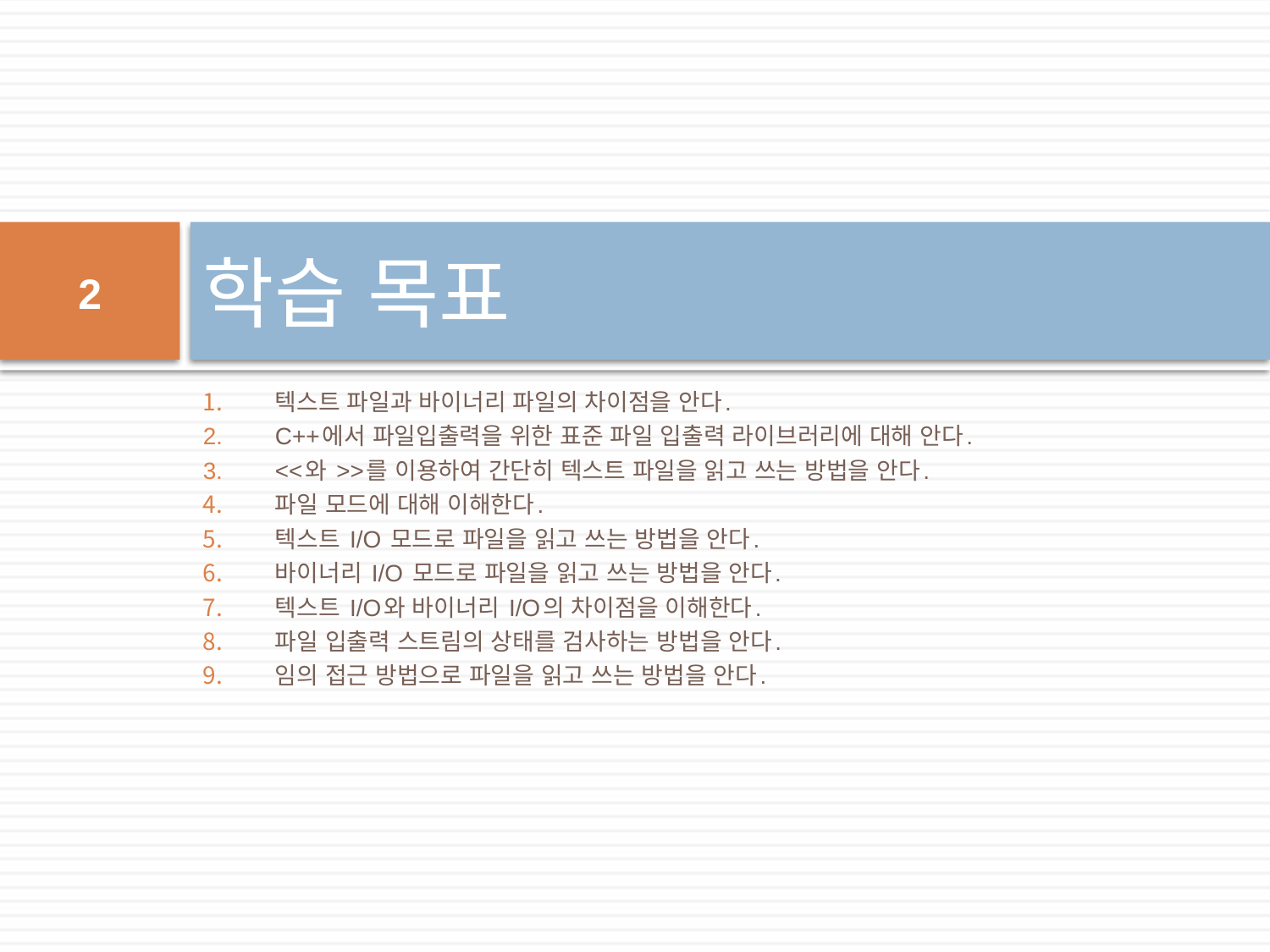

# 학습 목표
2
텍스트 파일과 바이너리 파일의 차이점을 안다.
C++에서 파일입출력을 위한 표준 파일 입출력 라이브러리에 대해 안다.
<<와 >>를 이용하여 간단히 텍스트 파일을 읽고 쓰는 방법을 안다.
파일 모드에 대해 이해한다.
텍스트 I/O 모드로 파일을 읽고 쓰는 방법을 안다.
바이너리 I/O 모드로 파일을 읽고 쓰는 방법을 안다.
텍스트 I/O와 바이너리 I/O의 차이점을 이해한다.
파일 입출력 스트림의 상태를 검사하는 방법을 안다.
임의 접근 방법으로 파일을 읽고 쓰는 방법을 안다.